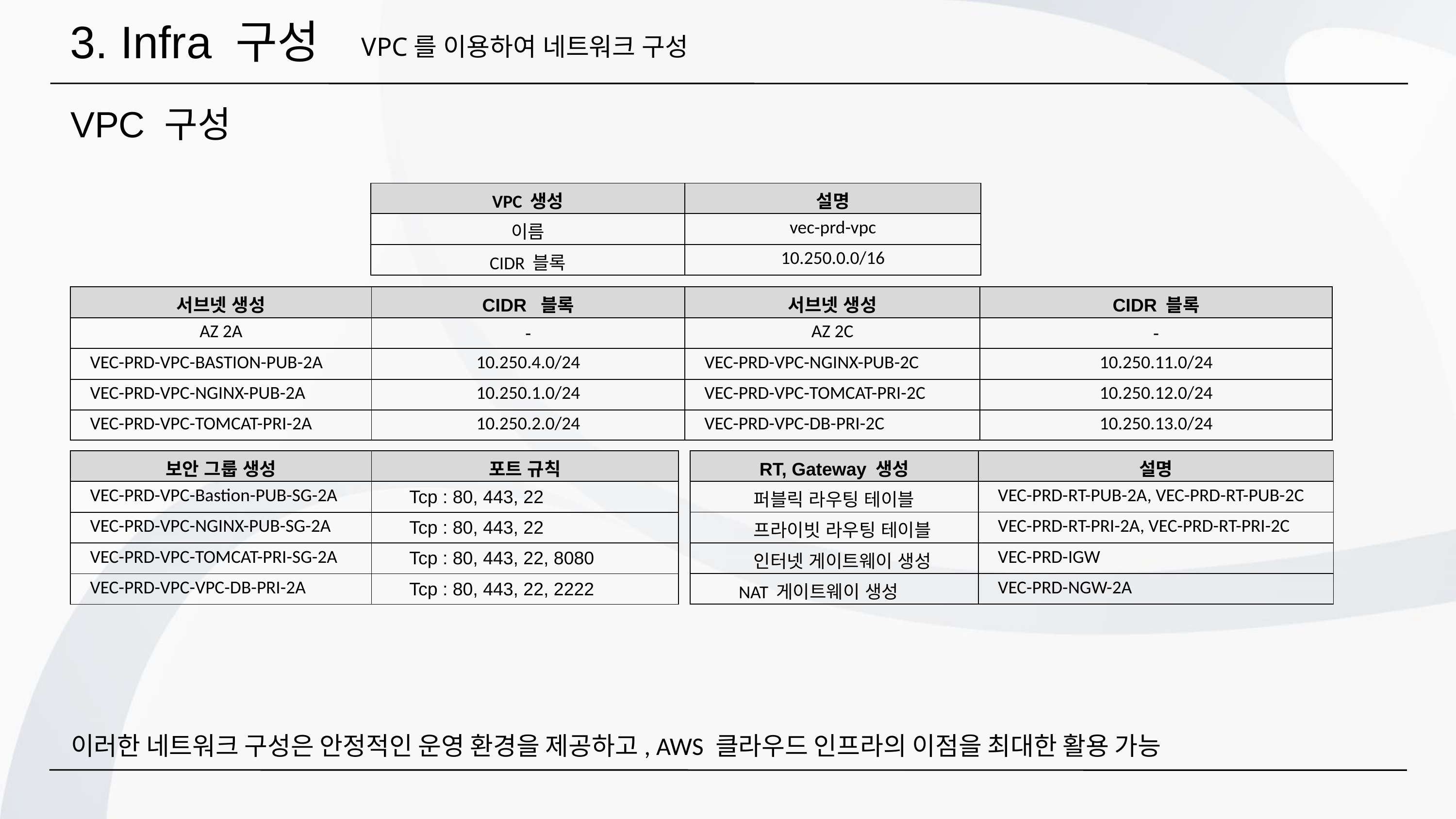

3. Infra 구성
VPC를 이용하여 네트워크 구성
VPC 구성
| VPC 생성 | 설명 |
| --- | --- |
| 이름 | vec-prd-vpc |
| CIDR 블록 | 10.250.0.0/16 |
| 서브넷 생성 | CIDR 블록 | 서브넷 생성 | CIDR 블록 |
| --- | --- | --- | --- |
| AZ 2A | - | AZ 2C | - |
| VEC-PRD-VPC-BASTION-PUB-2A | 10.250.4.0/24 | VEC-PRD-VPC-NGINX-PUB-2C | 10.250.11.0/24 |
| VEC-PRD-VPC-NGINX-PUB-2A | 10.250.1.0/24 | VEC-PRD-VPC-TOMCAT-PRI-2C | 10.250.12.0/24 |
| VEC-PRD-VPC-TOMCAT-PRI-2A | 10.250.2.0/24 | VEC-PRD-VPC-DB-PRI-2C | 10.250.13.0/24 |
| 보안 그룹 생성 | 포트 규칙 |
| --- | --- |
| VEC-PRD-VPC-Bastion-PUB-SG-2A | Tcp : 80, 443, 22 |
| VEC-PRD-VPC-NGINX-PUB-SG-2A | Tcp : 80, 443, 22 |
| VEC-PRD-VPC-TOMCAT-PRI-SG-2A | Tcp : 80, 443, 22, 8080 |
| VEC-PRD-VPC-VPC-DB-PRI-2A | Tcp : 80, 443, 22, 2222 |
| RT, Gateway 생성 | 설명 |
| --- | --- |
| 퍼블릭 라우팅 테이블 | VEC-PRD-RT-PUB-2A, VEC-PRD-RT-PUB-2C |
| 프라이빗 라우팅 테이블 | VEC-PRD-RT-PRI-2A, VEC-PRD-RT-PRI-2C |
| 인터넷 게이트웨이 생성 | VEC-PRD-IGW |
| NAT 게이트웨이 생성 | VEC-PRD-NGW-2A |
이러한 네트워크 구성은 안정적인 운영 환경을 제공하고, AWS 클라우드 인프라의 이점을 최대한 활용 가능